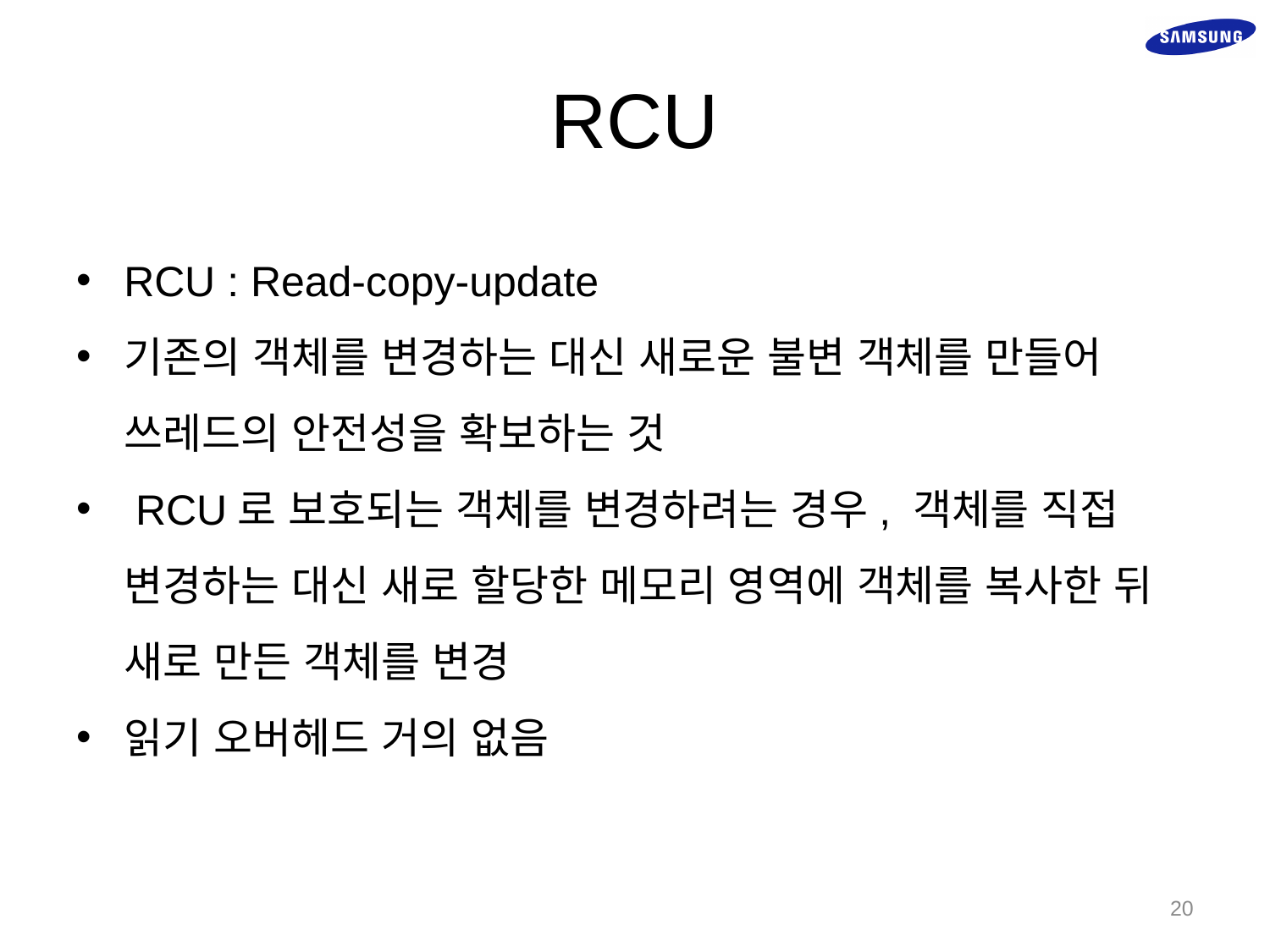

# RCU
RCU : Read-copy-update
기존의 객체를 변경하는 대신 새로운 불변 객체를 만들어 쓰레드의 안전성을 확보하는 것
 RCU로 보호되는 객체를 변경하려는 경우, 객체를 직접 변경하는 대신 새로 할당한 메모리 영역에 객체를 복사한 뒤 새로 만든 객체를 변경
읽기 오버헤드 거의 없음

20